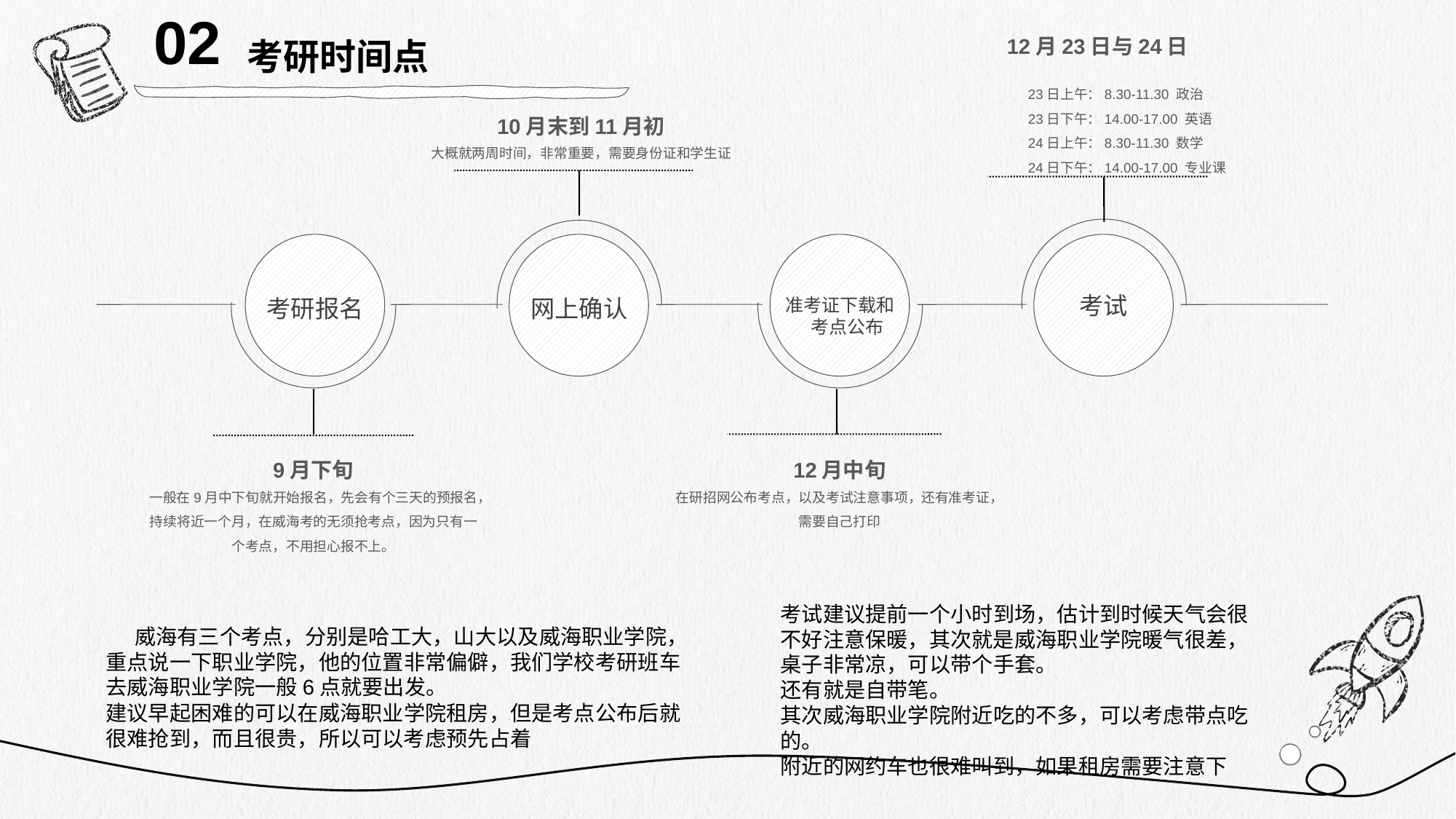

02

12月23日与24日

考研时间点
23日上午：8.30-11.30 政治
23日下午：14.00-17.00 英语
24日上午：8.30-11.30 数学
24日下午：14.00-17.00 专业课
10月末到11月初
大概就两周时间，非常重要，需要身份证和学生证

考研报名

网上确认

准考证下载和考点公布

考试

9月下旬
一般在9月中下旬就开始报名，先会有个三天的预报名，持续将近一个月，在威海考的无须抢考点，因为只有一个考点，不用担心报不上。
12月中旬
在研招网公布考点，以及考试注意事项，还有准考证，需要自己打印
考试建议提前一个小时到场，估计到时候天气会很不好注意保暖，其次就是威海职业学院暖气很差，桌子非常凉，可以带个手套。
还有就是自带笔。
其次威海职业学院附近吃的不多，可以考虑带点吃的。
附近的网约车也很难叫到，如果租房需要注意下
     威海有三个考点，分别是哈工大，山大以及威海职业学院，重点说一下职业学院，他的位置非常偏僻，我们学校考研班车去威海职业学院一般6点就要出发。
建议早起困难的可以在威海职业学院租房，但是考点公布后就很难抢到，而且很贵，所以可以考虑预先占着